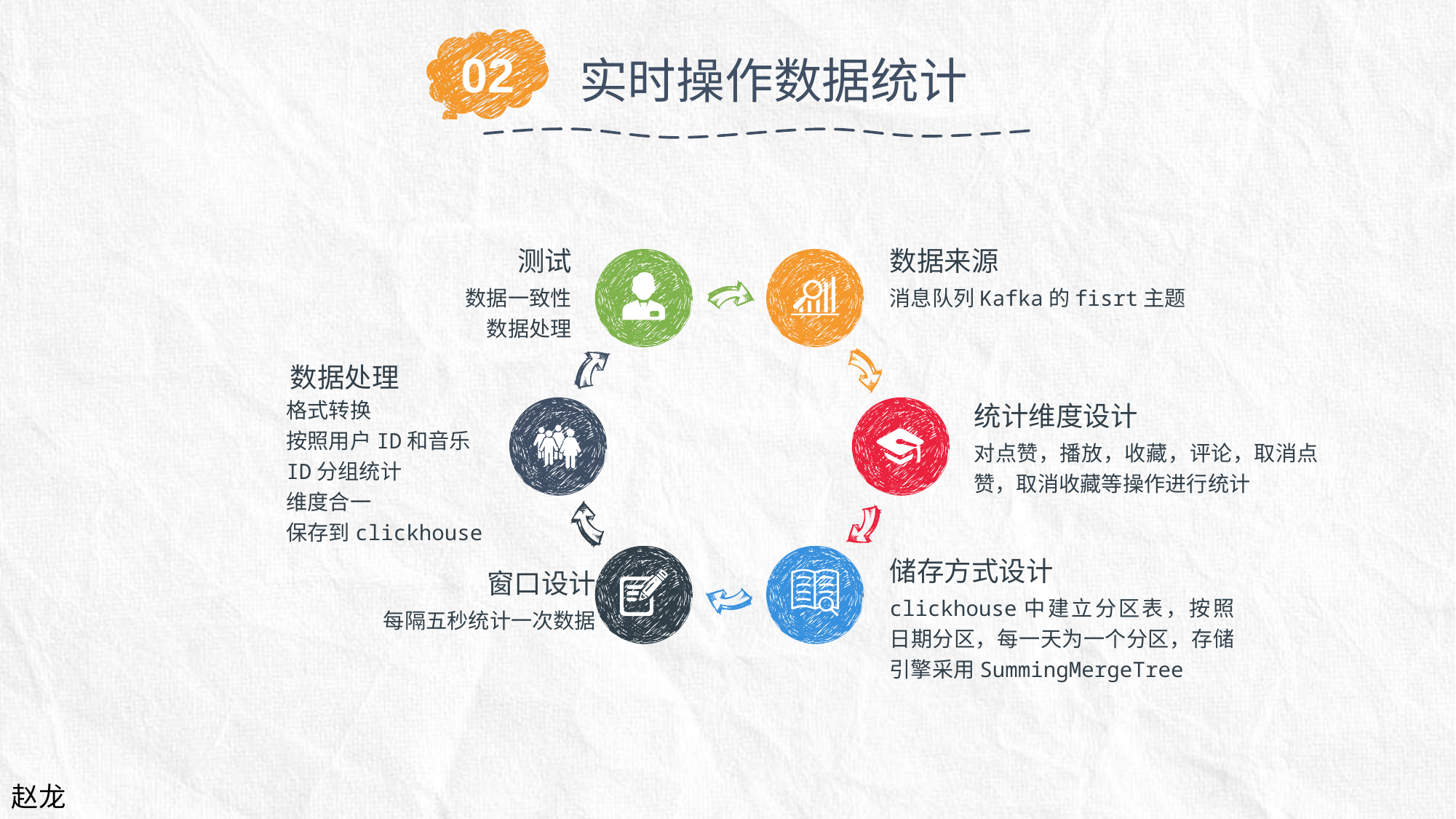

02
实时操作数据统计

测试
数据一致性
数据处理

数据来源
消息队列Kafka的fisrt主题

数据处理
格式转换
按照用户ID和音乐ID分组统计
维度合一
保存到clickhouse
统计维度设计
对点赞，播放，收藏，评论，取消点赞，取消收藏等操作进行统计
储存方式设计
clickhouse中建立分区表，按照日期分区，每一天为一个分区，存储引擎采用SummingMergeTree
窗口设计
每隔五秒统计一次数据
赵龙